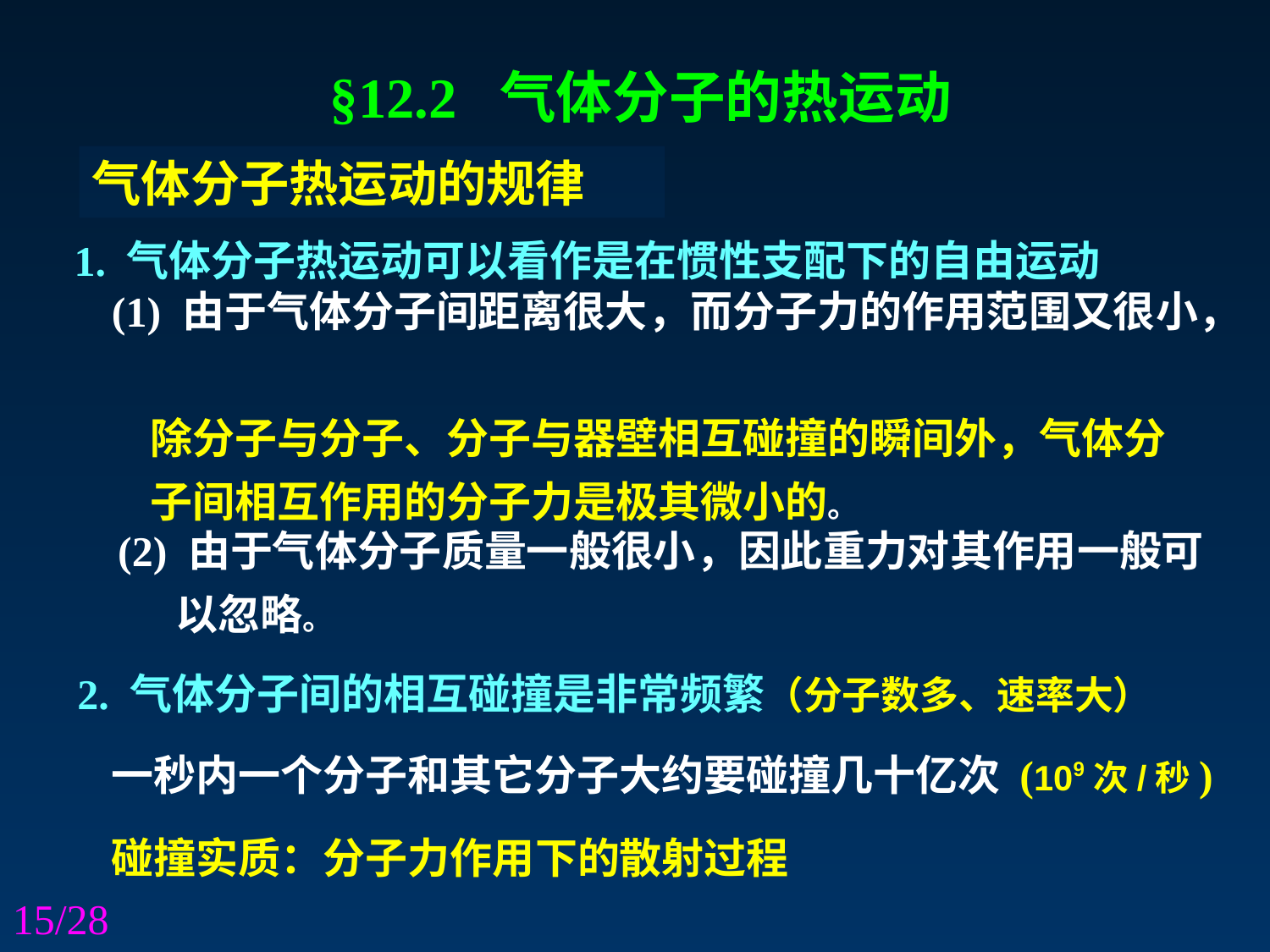

§12.2  气体分子的热运动
气体分子热运动的规律
1. 气体分子热运动可以看作是在惯性支配下的自由运动
(1) 由于气体分子间距离很大，而分子力的作用范围又很小，
   除分子与分子、分子与器壁相互碰撞的瞬间外，气体分
   子间相互作用的分子力是极其微小的。
(2) 由于气体分子质量一般很小，因此重力对其作用一般可
     以忽略。
 2. 气体分子间的相互碰撞是非常频繁（分子数多、速率大）
一秒内一个分子和其它分子大约要碰撞几十亿次 (109次/秒)
碰撞实质：分子力作用下的散射过程
15/28